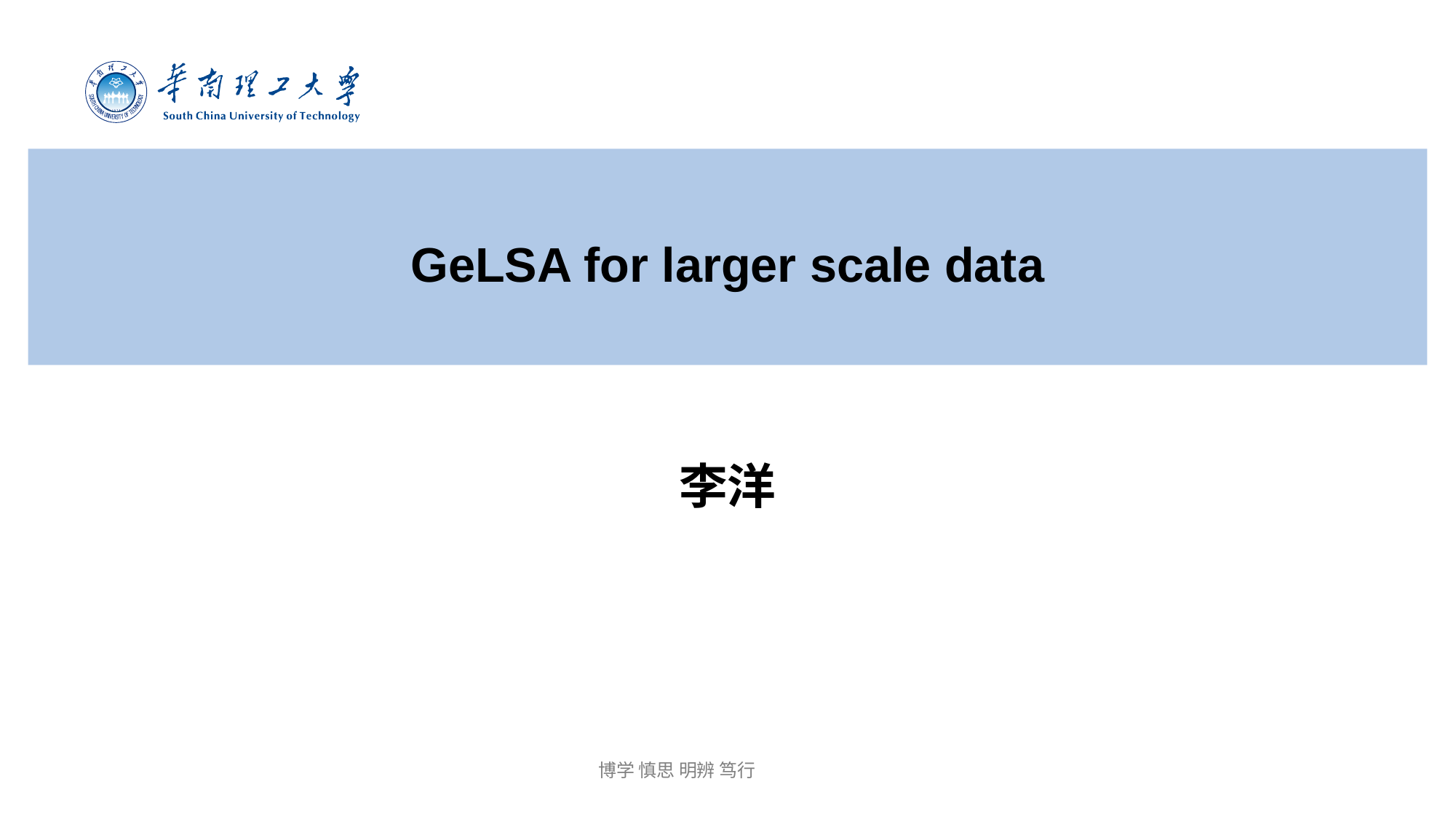

# GeLSA for larger scale data
李洋

1